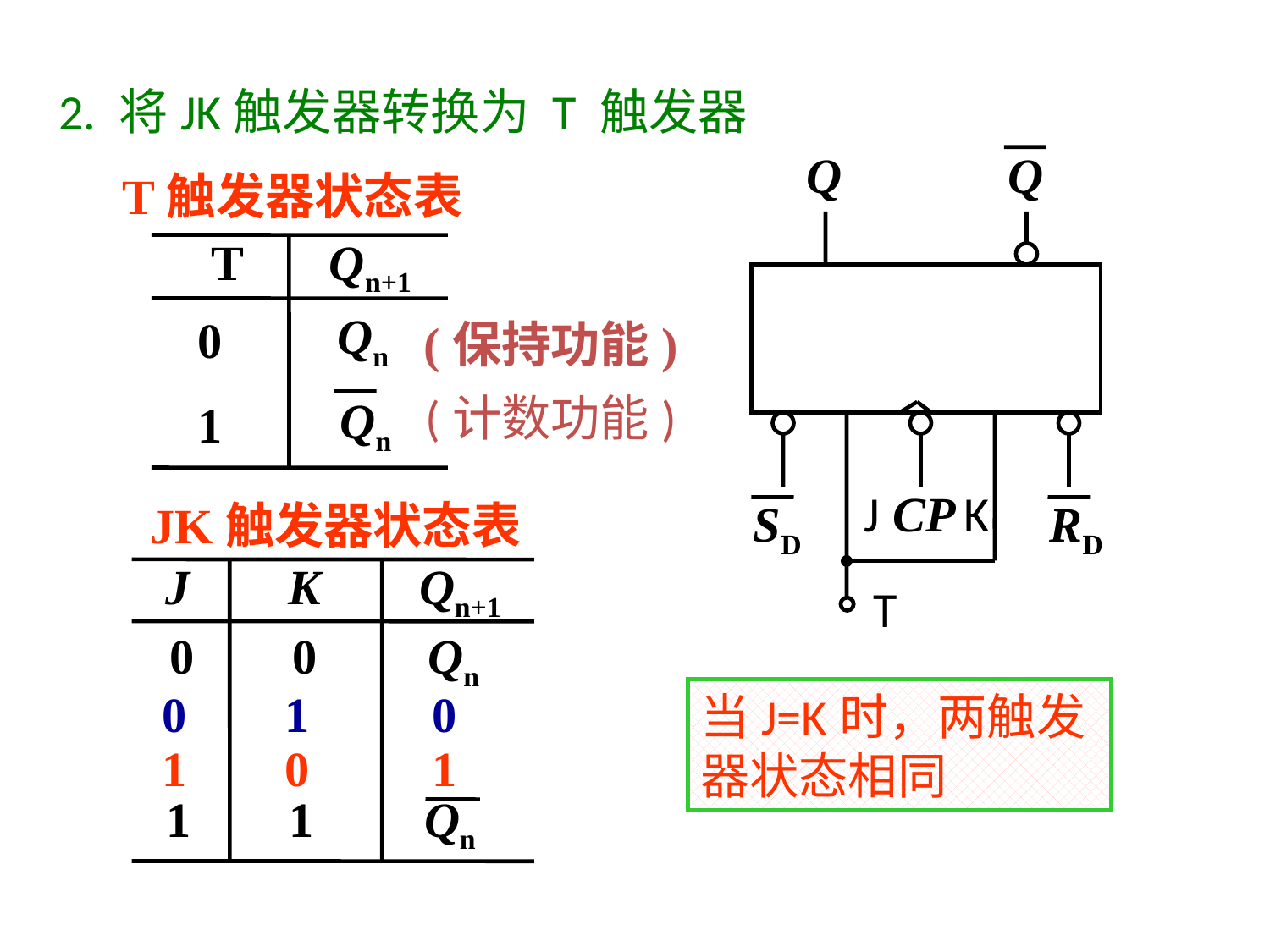

2. 将JK触发器转换为 T 触发器
Q
Q

J
 CP
 K
SD

RD

T

T触发器状态表
T       Qn+1

0
Qn
1
Qn

(保持功能)
(计数功能)
  JK触发器状态表
J        K        Qn+1

  0        0         Qn
  0        1          0
  1        0          1
  1        1         Qn

当J=K时，两触发器状态相同